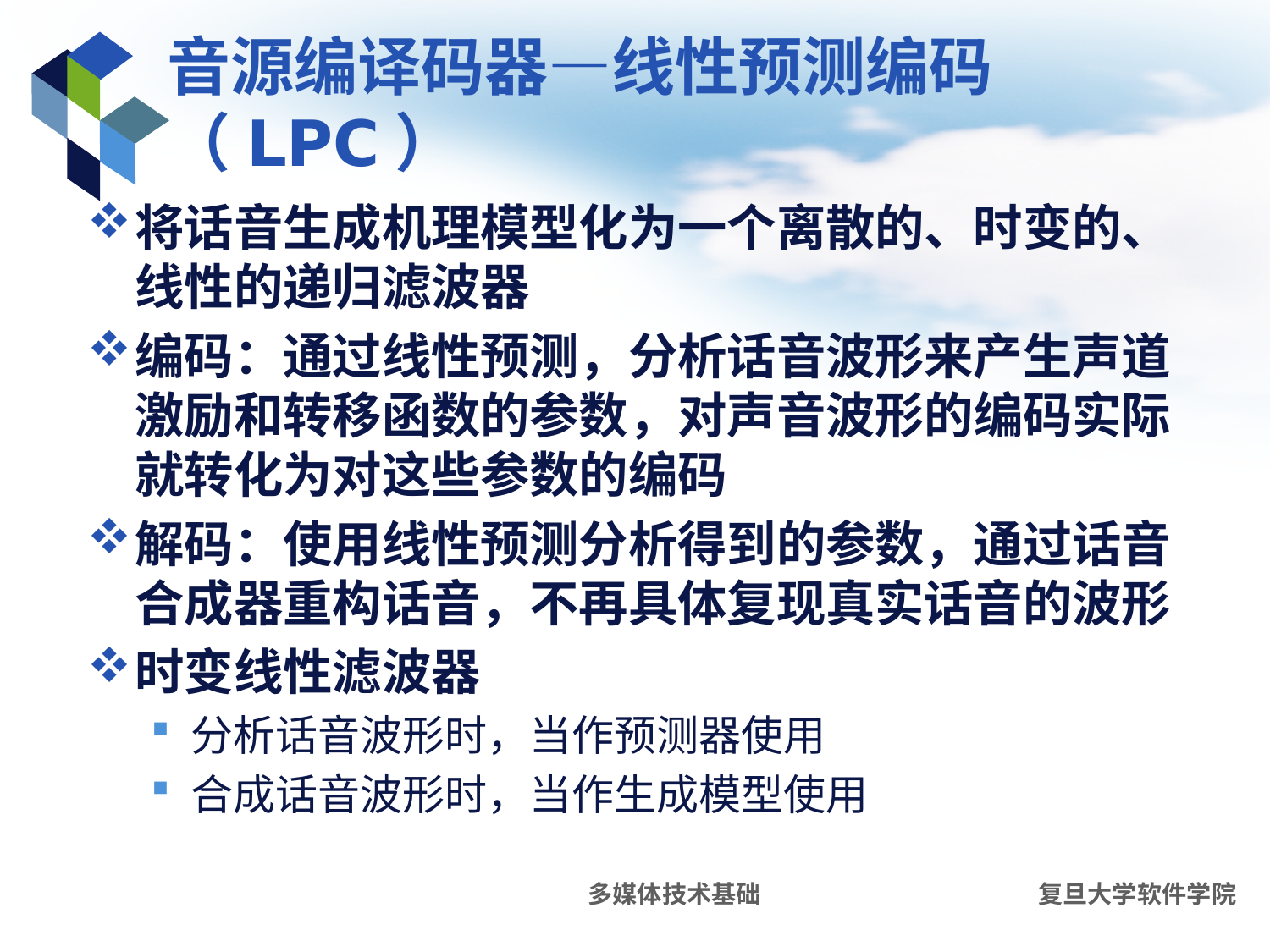

# 音源编译码器—线性预测编码（LPC）
将话音生成机理模型化为一个离散的、时变的、线性的递归滤波器
编码：通过线性预测，分析话音波形来产生声道激励和转移函数的参数，对声音波形的编码实际就转化为对这些参数的编码
解码：使用线性预测分析得到的参数，通过话音合成器重构话音，不再具体复现真实话音的波形
时变线性滤波器
分析话音波形时，当作预测器使用
合成话音波形时，当作生成模型使用
多媒体技术基础